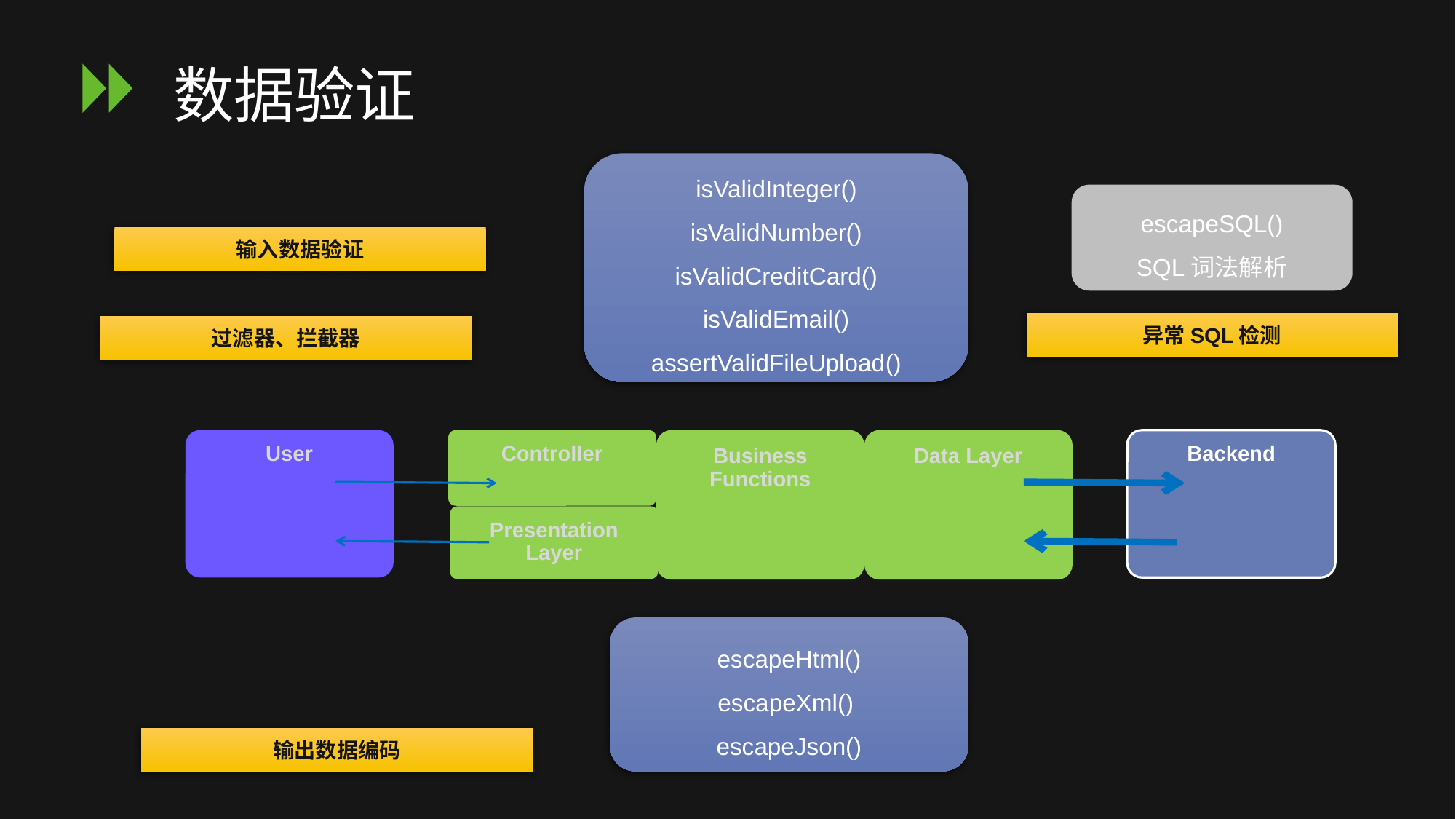

# 数据验证
isValidInteger()
isValidNumber()
isValidCreditCard()
isValidEmail()
assertValidFileUpload()
escapeSQL()
SQL词法解析
输入数据验证
异常SQL检测
过滤器、拦截器
User

Business Functions

Data Layer
Backend

Controller

Presentation
Layer
escapeHtml()
escapeXml()
escapeJson()
输出数据编码